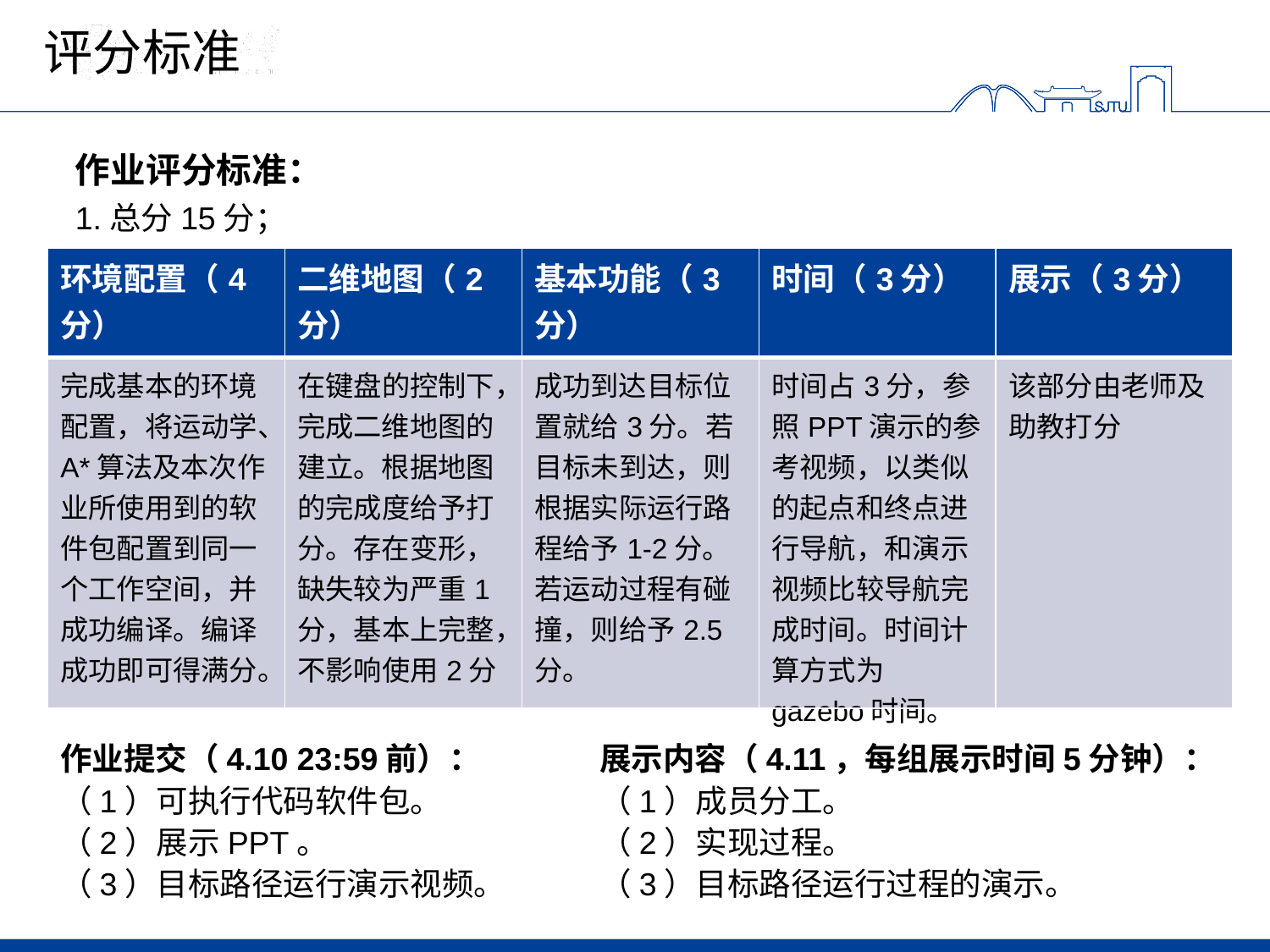

评分标准
作业评分标准：
1.总分15分；
| 环境配置（4分） | 二维地图（2分） | 基本功能（3分） | 时间（3分） | 展示（3分） |
| --- | --- | --- | --- | --- |
| 完成基本的环境配置，将运动学、A\*算法及本次作业所使用到的软件包配置到同一个工作空间，并成功编译。编译成功即可得满分。 | 在键盘的控制下，完成二维地图的建立。根据地图的完成度给予打分。存在变形，缺失较为严重1分，基本上完整，不影响使用2分 | 成功到达目标位置就给3分。若目标未到达，则根据实际运行路程给予1-2分。若运动过程有碰撞，则给予2.5分。 | 时间占3分，参照PPT演示的参考视频，以类似的起点和终点进行导航，和演示视频比较导航完成时间。时间计算方式为 gazebo时间。 | 该部分由老师及助教打分 |
作业提交（4.10 23:59前）：
（1）可执行代码软件包。
（2）展示PPT。
（3）目标路径运行演示视频。
展示内容（4.11，每组展示时间5分钟）：
（1）成员分工。
（2）实现过程。
（3）目标路径运行过程的演示。